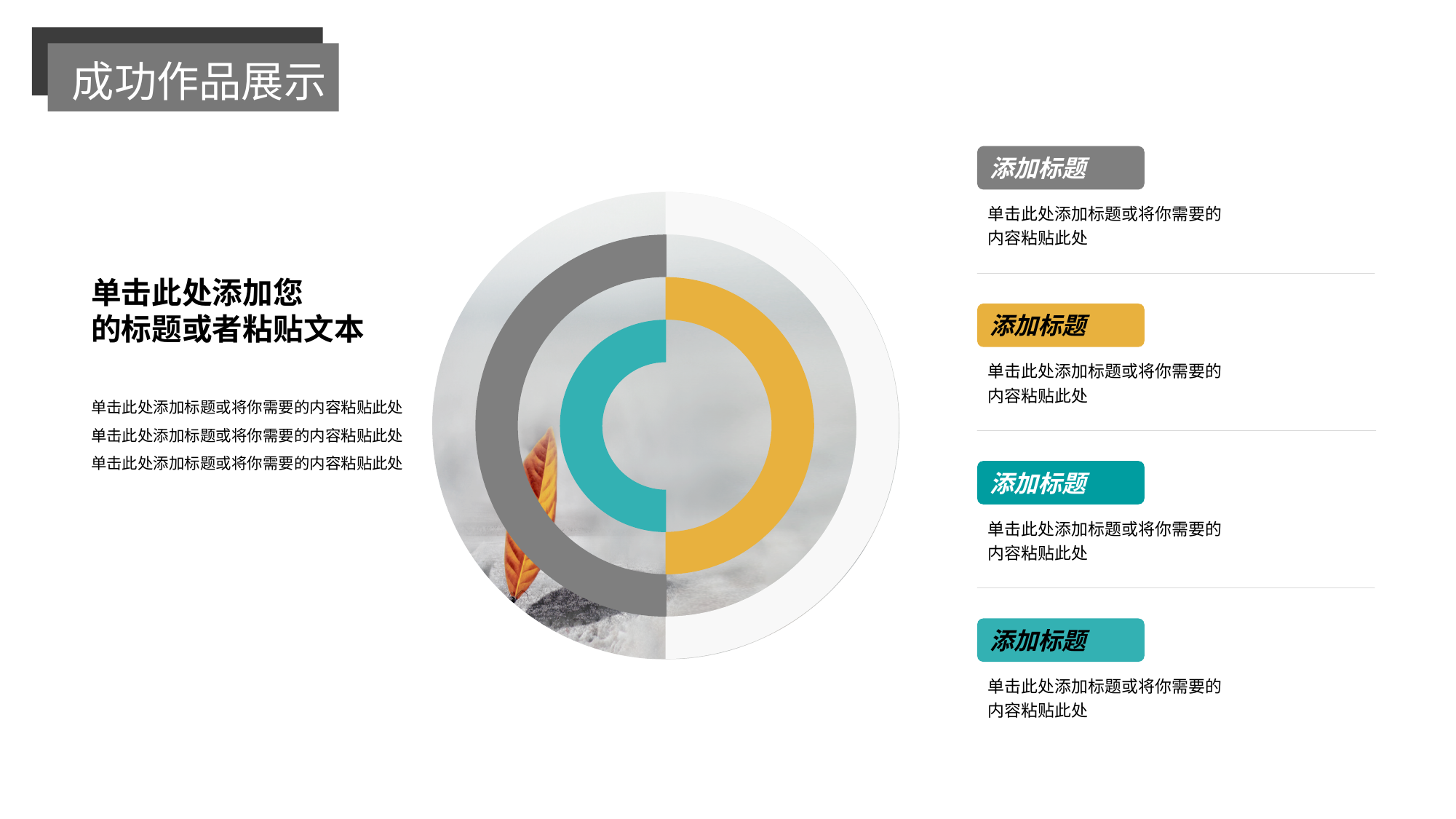

成功作品展示
添加标题

单击此处添加标题或将你需要的
内容粘贴此处
单击此处添加您
的标题或者粘贴文本
添加标题
单击此处添加标题或将你需要的内容粘贴此处
单击此处添加标题或将你需要的内容粘贴此处
单击此处添加标题或将你需要的内容粘贴此处
单击此处添加标题或将你需要的
内容粘贴此处
添加标题
单击此处添加标题或将你需要的
内容粘贴此处
添加标题
单击此处添加标题或将你需要的
内容粘贴此处